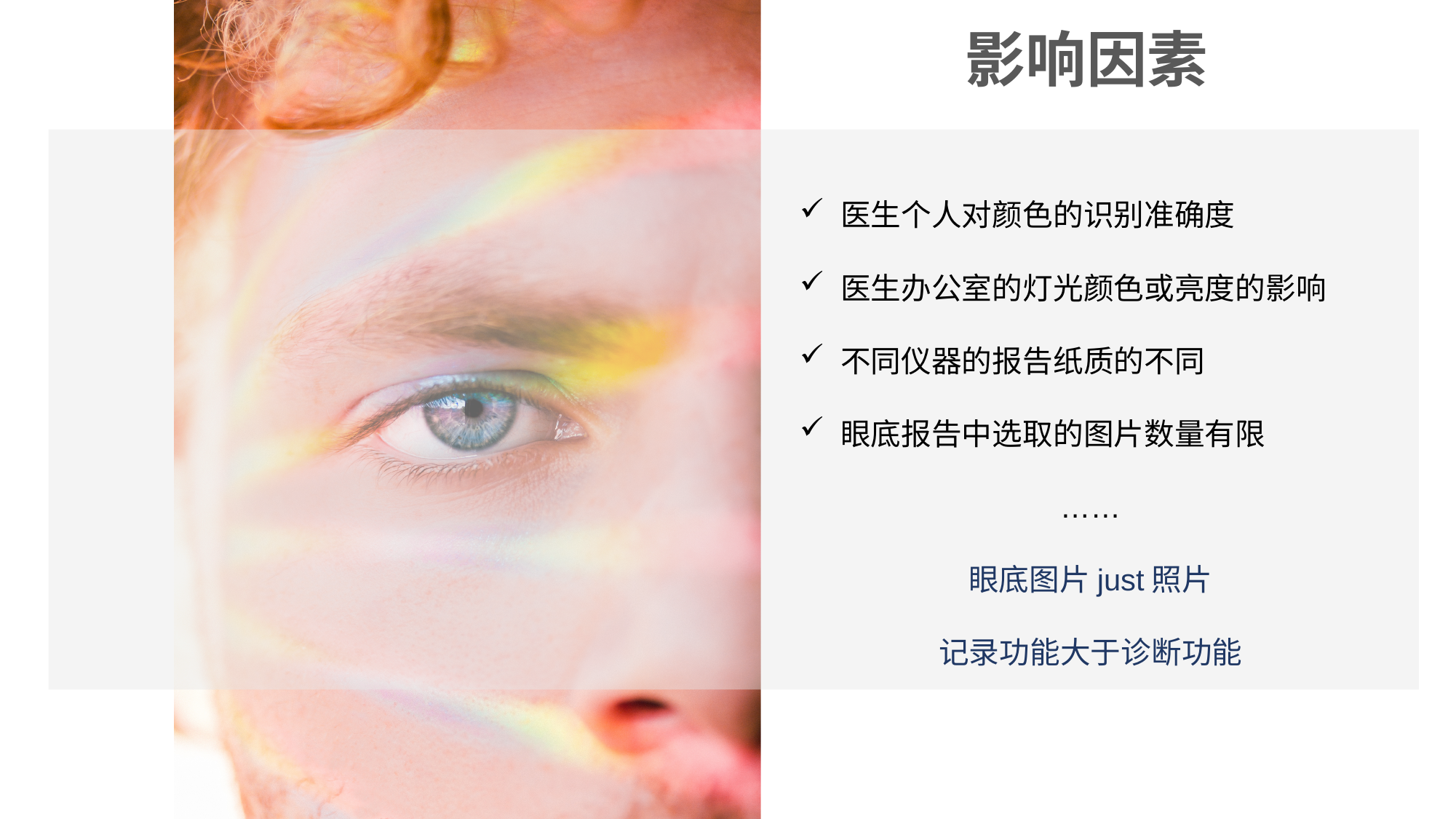

影响因素

医生个人对颜色的识别准确度
医生办公室的灯光颜色或亮度的影响
不同仪器的报告纸质的不同
眼底报告中选取的图片数量有限
……
眼底图片just照片
记录功能大于诊断功能